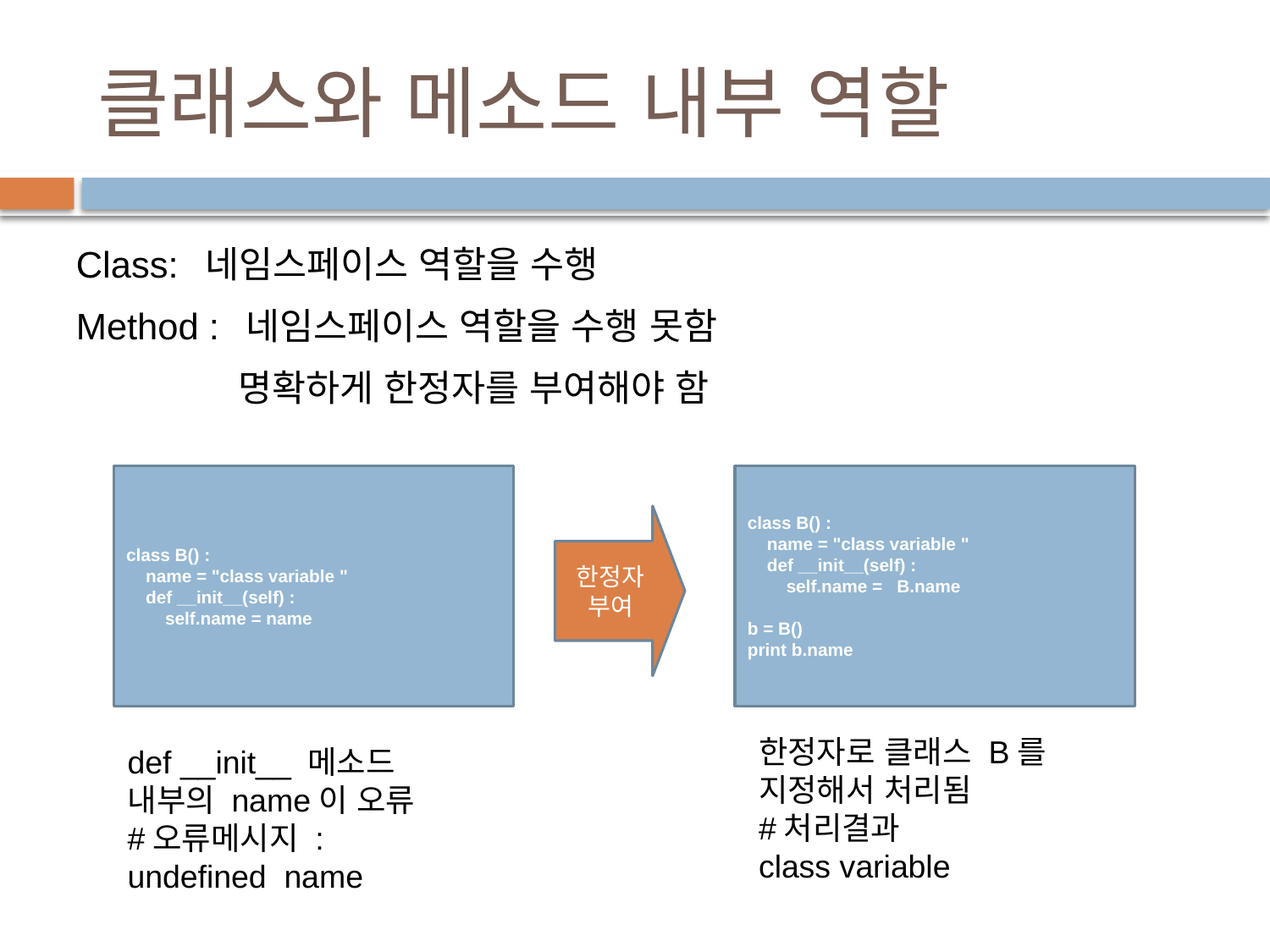

# 클래스와 메소드 내부 역할
Class:  네임스페이스 역할을 수행
Method :  네임스페이스 역할을 수행 못함
               명확하게 한정자를 부여해야 함
class B() :
    name = "class variable "
    def __init__(self) :
        self.name = name
class B() :
    name = "class variable "
    def __init__(self) :
        self.name =   B.name

b = B()
print b.name
한정자
부여
한정자로 클래스 B를 지정해서 처리됨
#처리결과
class variable
def __init__ 메소드 내부의 name이 오류
#오류메시지 :
undefined  name